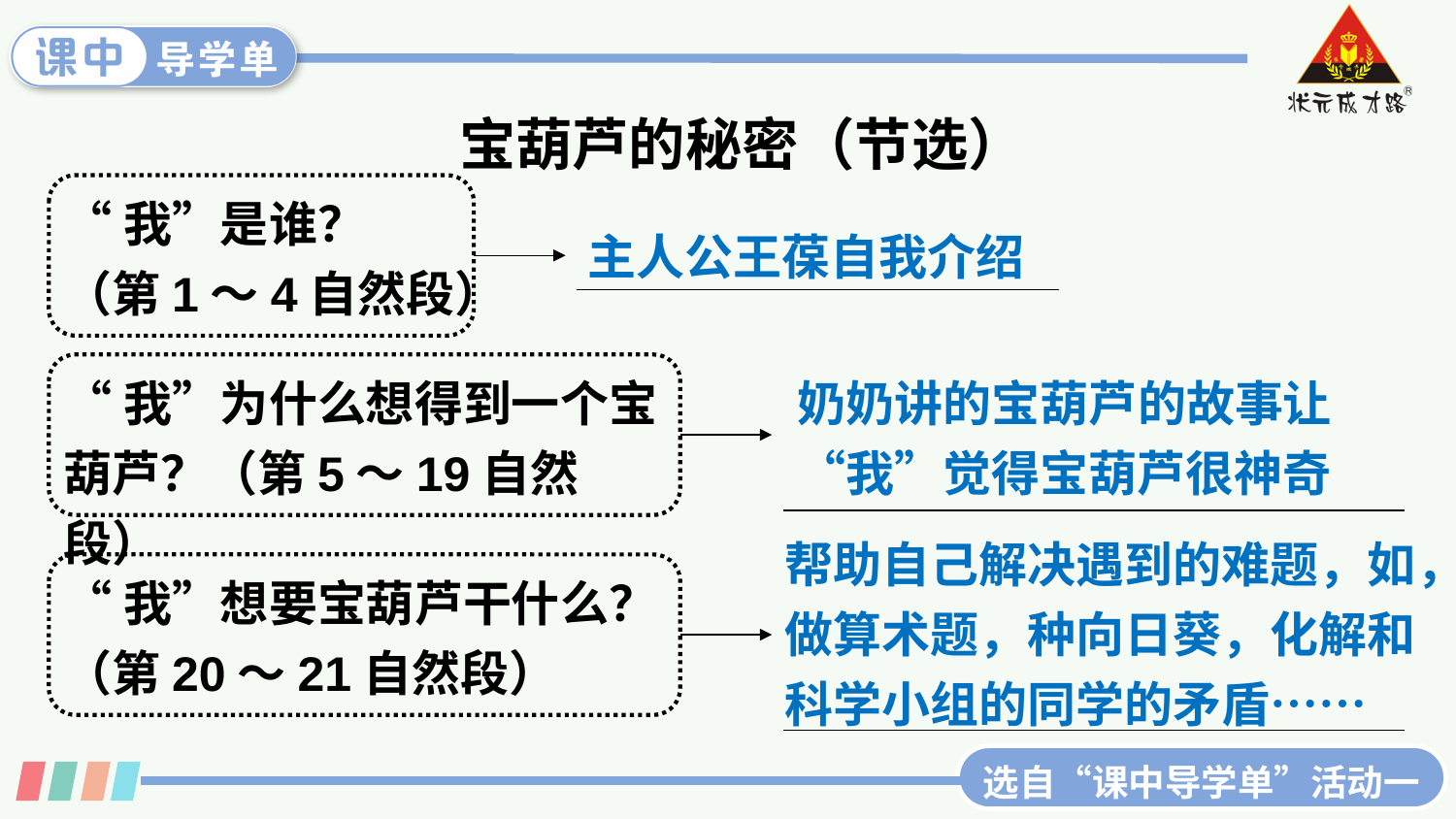

宝葫芦的秘密（节选）
“我”是谁？
（第1～4自然段）

“我”为什么想得到一个宝葫芦？（第5～19自然段）

“我”想要宝葫芦干什么？（第20～21自然段）

主人公王葆自我介绍
奶奶讲的宝葫芦的故事让“我”觉得宝葫芦很神奇
帮助自己解决遇到的难题，如，做算术题，种向日葵，化解和科学小组的同学的矛盾……
选自“课中导学单”活动一